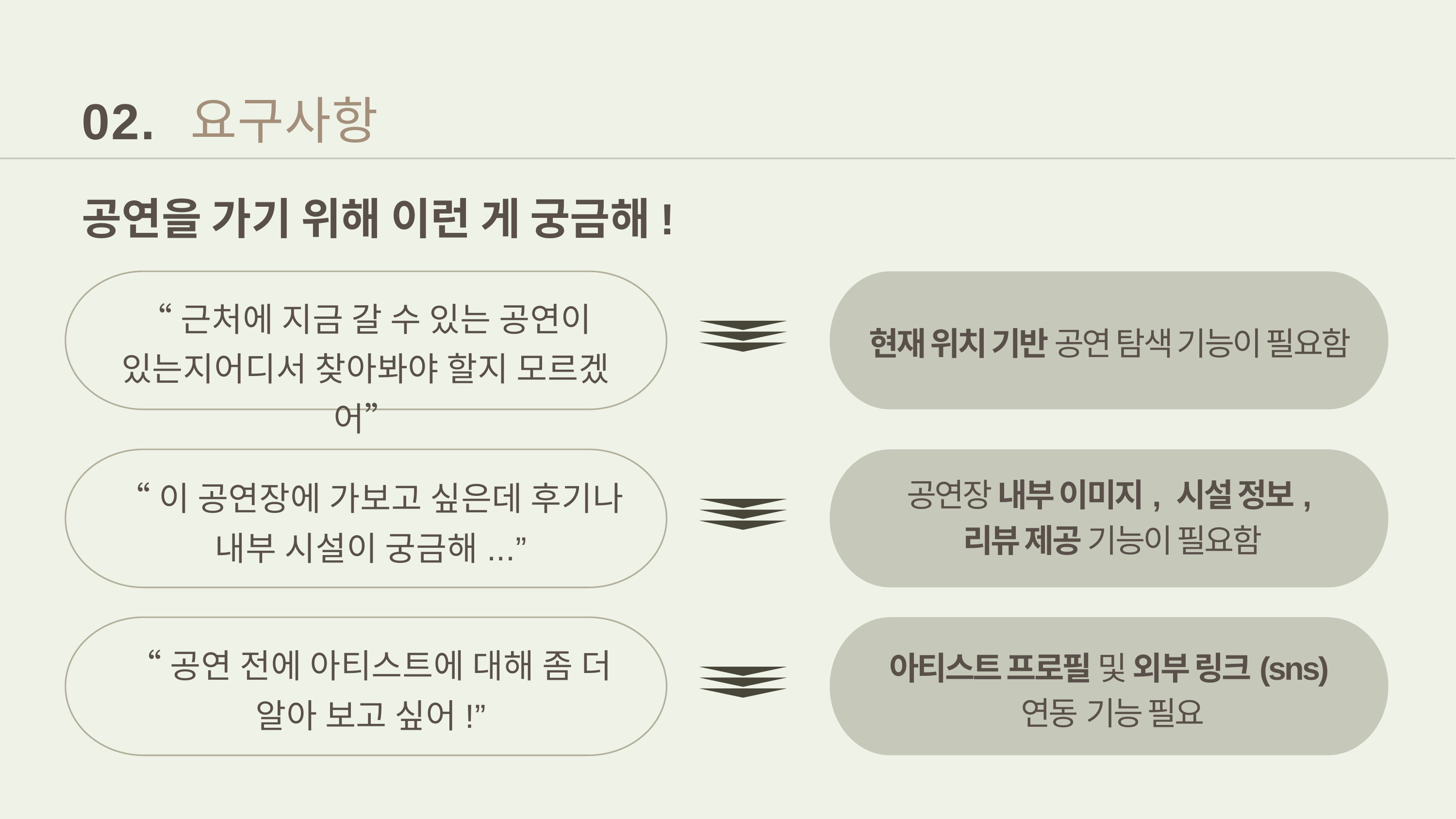

요구사항
02.

공연을 가기 위해 이런 게 궁금해!

“근처에 지금 갈 수 있는 공연이 있는지어디서 찾아봐야 할지 모르겠어”

현재 위치 기반 공연 탐색 기능이 필요함

“이 공연장에 가보고 싶은데 후기나
내부 시설이 궁금해...”
공연장 내부 이미지, 시설 정보,
리뷰 제공 기능이 필요함

“공연 전에 아티스트에 대해 좀 더 알아 보고 싶어!”

아티스트 프로필 및 외부 링크(sns)
연동 기능 필요